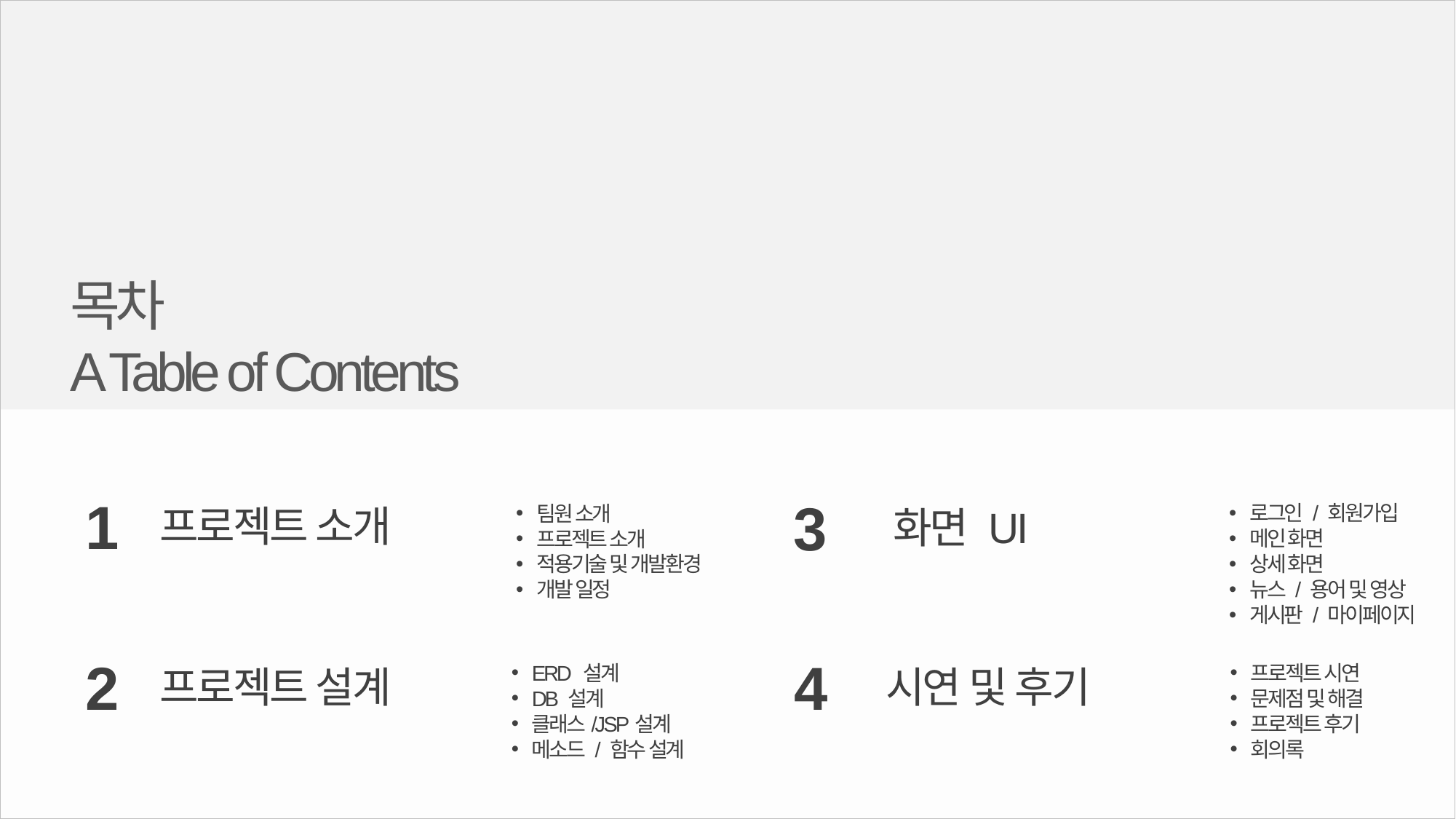

목차
A Table of Contents
1
프로젝트 소개
3
화면 UI
로그인 / 회원가입
메인 화면
상세 화면
뉴스 / 용어 및 영상
게시판 / 마이페이지
팀원 소개
프로젝트 소개
적용기술 및 개발환경
개발 일정
2
프로젝트 설계
4
시연 및 후기
ERD 설계
DB 설계
클래스/JSP설계
메소드 / 함수 설계
프로젝트 시연
문제점 및 해결
프로젝트 후기
회의록